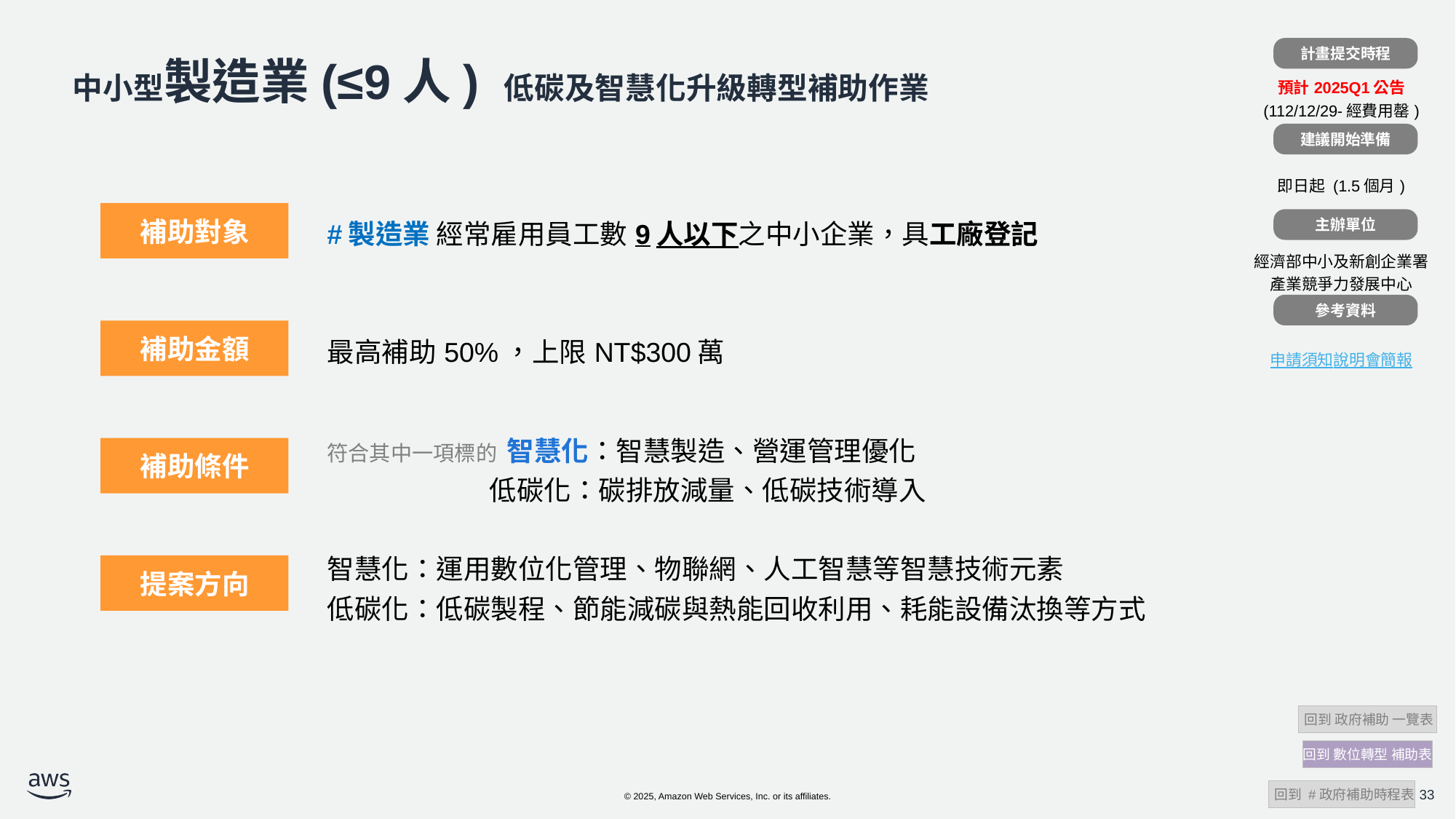

計畫提交時程
|  |
| --- |
| 預計2025Q1公告 (112/12/29-經費用罄) |
|  |
| 即日起 (1.5個月) |
|  |
| 經濟部中小及新創企業署 產業競爭力發展中心 |
|  |
| 申請須知 說明會簡報 |
# 中小型製造業(≤9人) 低碳及智慧化升級轉型補助作業
建議開始準備
| 計畫補助對象 | #製造業 經常雇用員工數9人以下之中小企業，具工廠登記 |
| --- | --- |
| 計畫補助金額 | 最高補助50%，上限NT$300萬 |
| 計畫補助條件 | 符合其中一項標的 智慧化：智慧製造、營運管理優化 低碳化：碳排放減量、低碳技術導入 |
| 成功案例 | 智慧化：運用數位化管理、物聯網、人工智慧等智慧技術元素 低碳化：低碳製程、節能減碳與熱能回收利用、耗能設備汰換等方式 |
補助對象
主辦單位
參考資料
補助金額
補助條件
提案方向
 回到 政府補助 一覽表
回到 數位轉型 補助表
 回到 #政府補助時程表
33